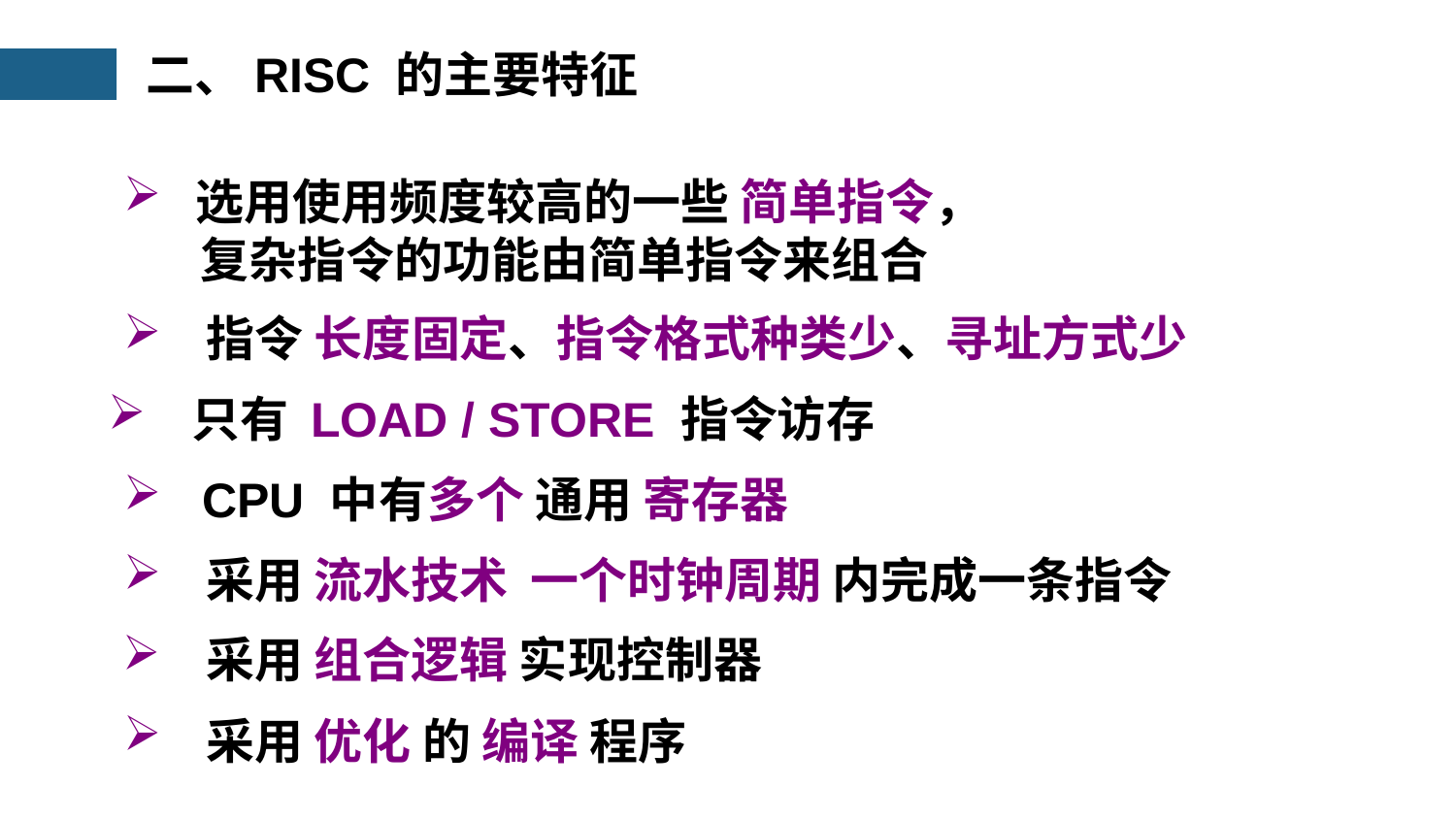

二、RISC 的主要特征
  选用使用频度较高的一些 简单指令，
      复杂指令的功能由简单指令来组合
   指令 长度固定、指令格式种类少、寻址方式少
   只有 LOAD / STORE 指令访存
   CPU 中有多个 通用 寄存器
   采用 流水技术  一个时钟周期 内完成一条指令
   采用 组合逻辑 实现控制器
   采用 优化 的 编译 程序